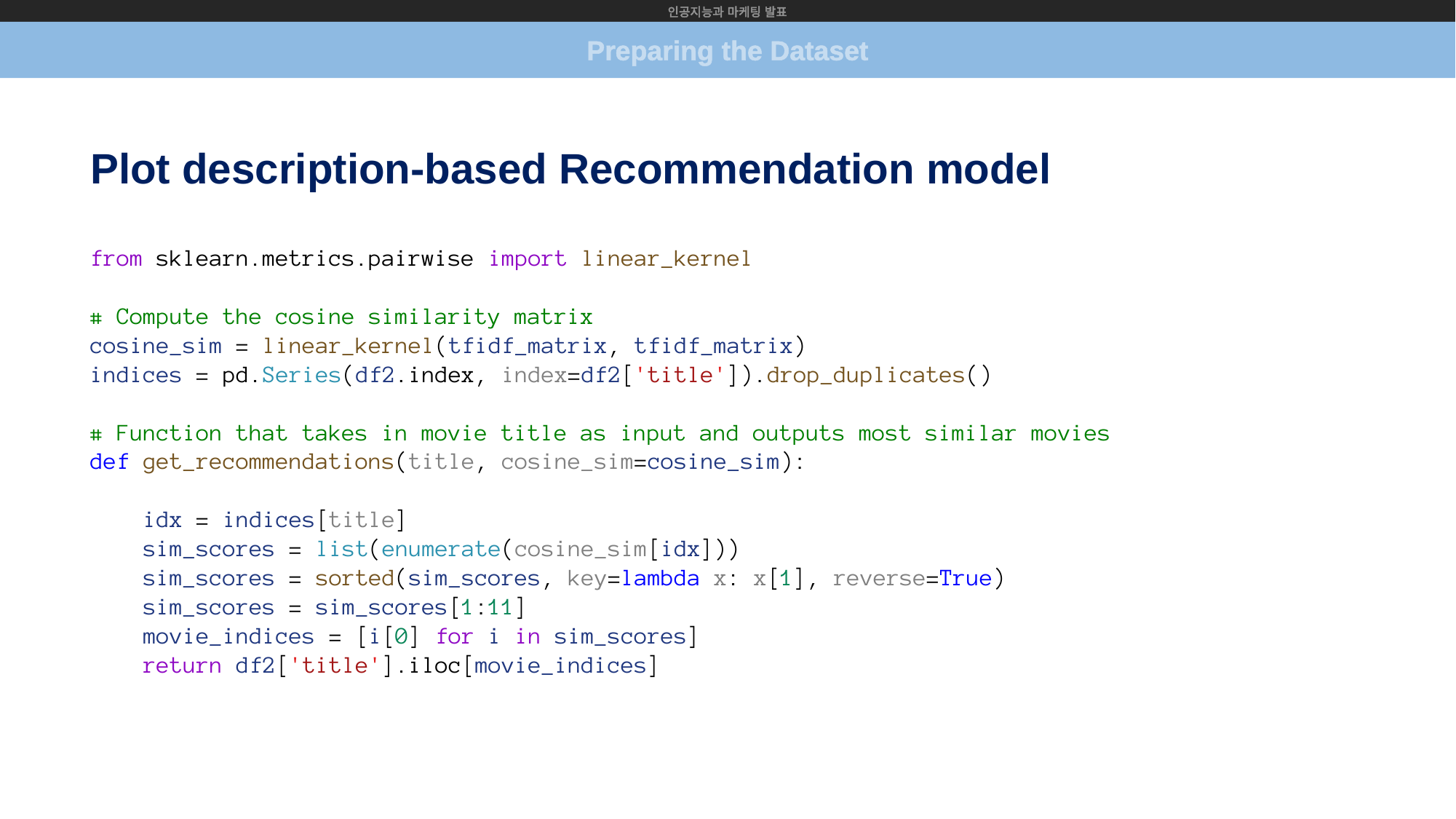

인공지능과 마케팅 발표

Preparing the Dataset
Plot description-based Recommendation model

from sklearn.metrics.pairwise import linear_kernel
# Compute the cosine similarity matrix
cosine_sim = linear_kernel(tfidf_matrix, tfidf_matrix)
indices = pd.Series(df2.index, index=df2['title']).drop_duplicates()

# Function that takes in movie title as input and outputs most similar movies
def get_recommendations(title, cosine_sim=cosine_sim):

    idx = indices[title]
    sim_scores = list(enumerate(cosine_sim[idx]))
    sim_scores = sorted(sim_scores, key=lambda x: x[1], reverse=True)
    sim_scores = sim_scores[1:11]
    movie_indices = [i[0] for i in sim_scores]
    return df2['title'].iloc[movie_indices]